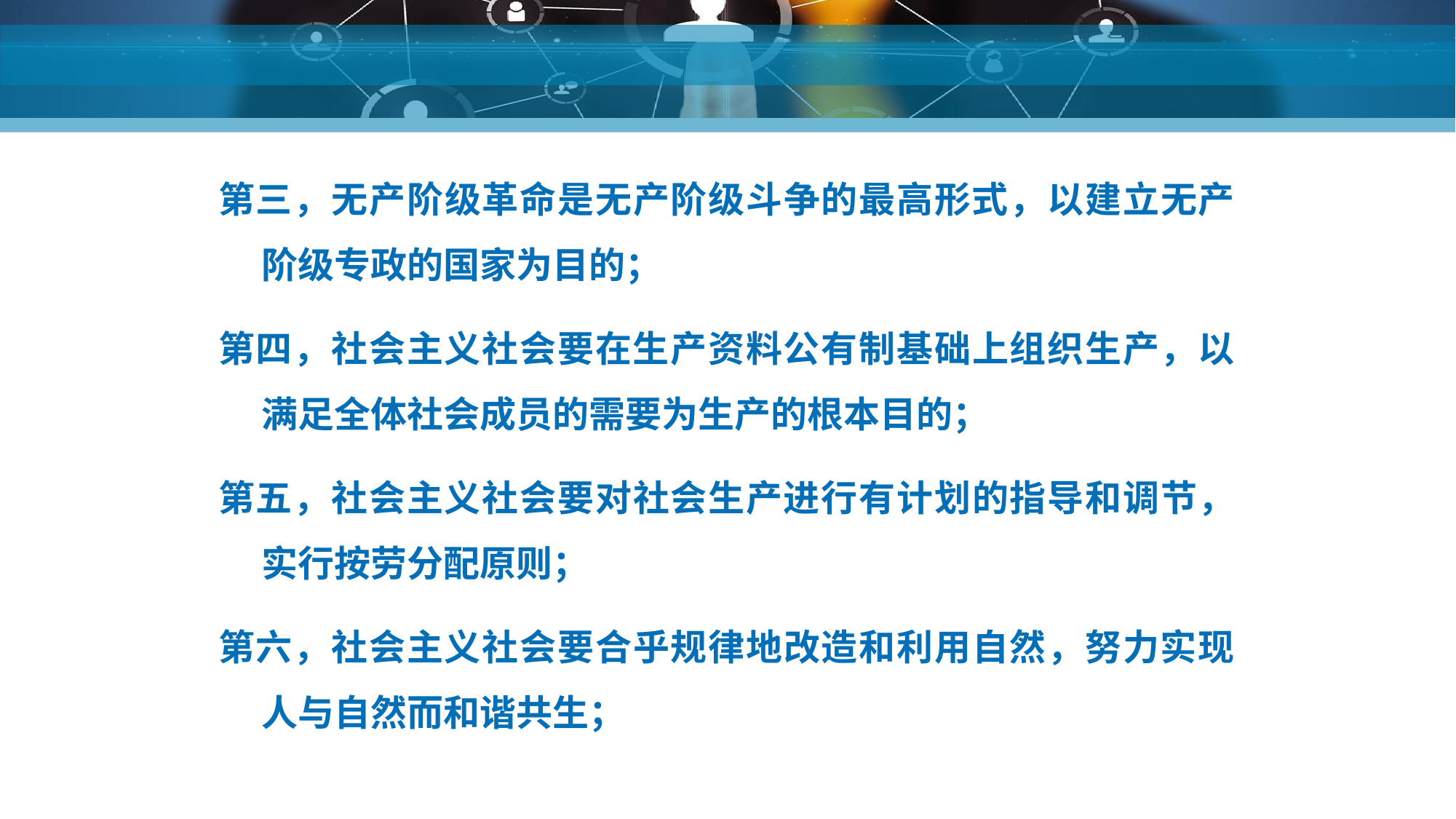

第三，无产阶级革命是无产阶级斗争的最高形式，以建立无产阶级专政的国家为目的；
第四，社会主义社会要在生产资料公有制基础上组织生产，以满足全体社会成员的需要为生产的根本目的；
第五，社会主义社会要对社会生产进行有计划的指导和调节，实行按劳分配原则；
第六，社会主义社会要合乎规律地改造和利用自然，努力实现人与自然而和谐共生；